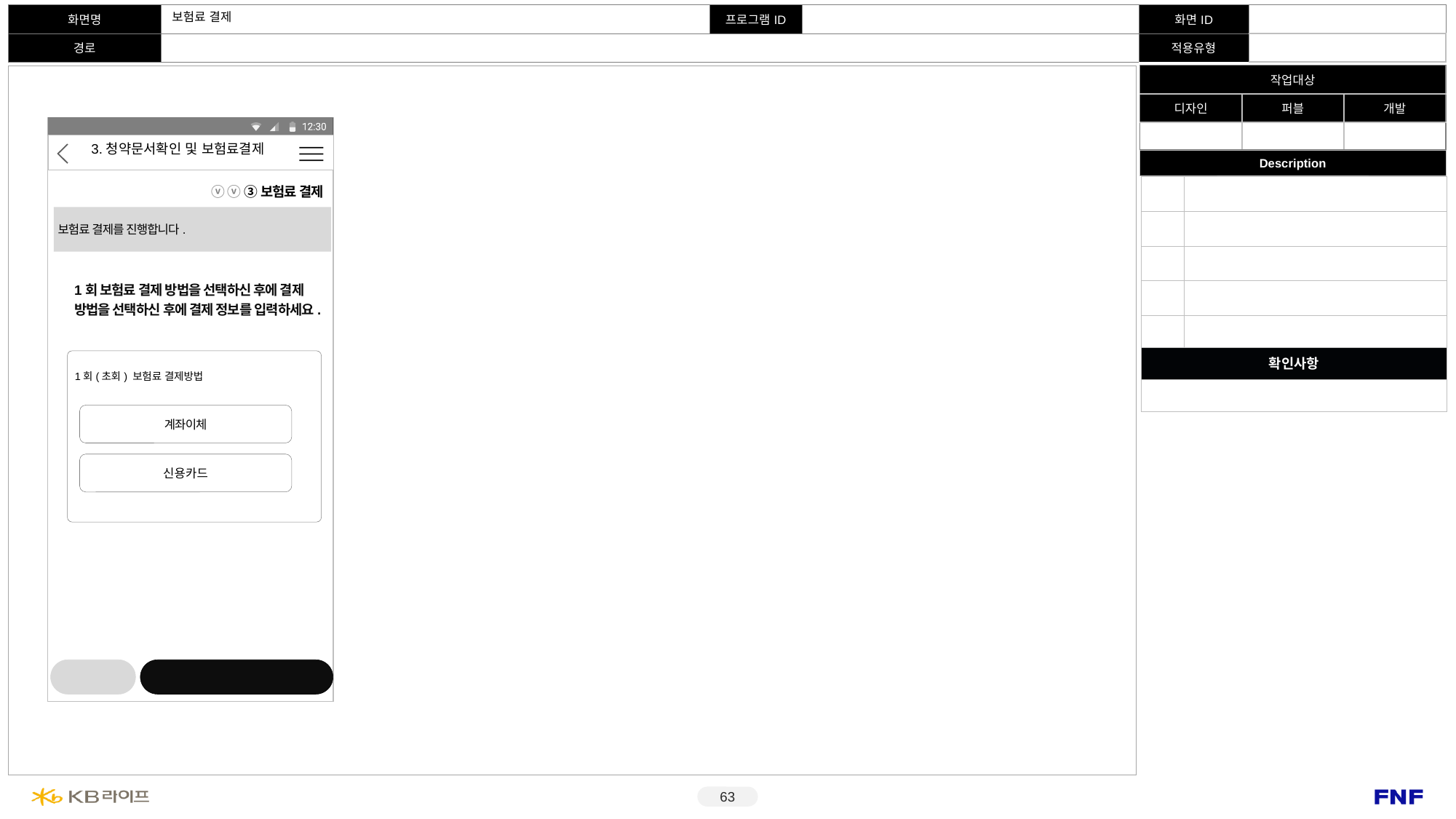

2. 계약 전 알릴의무 사항 작성

# 보험료 결제

3.청약문서확인 및 보험료결제

|  |  |
| --- | --- |
|  |  |
|  |  |
|  |  |
|  |  |
| 확인사항 |  |
|  | 사이버센터 로그인 관련 문구 Kbpay 적용 여부 모바일센터 이용안내 관련 내용 적용 여부 |
ⓥ ⓥ ③보험료 결제
보험료 결제를 진행합니다.
1회 보험료 결제 방법을 선택하신 후에 결제 방법을 선택하신 후에 결제 정보를 입력하세요.

| 1회(초회) 보험료 결제방법 |
| --- |
계좌이체
신용카드
이전
다음